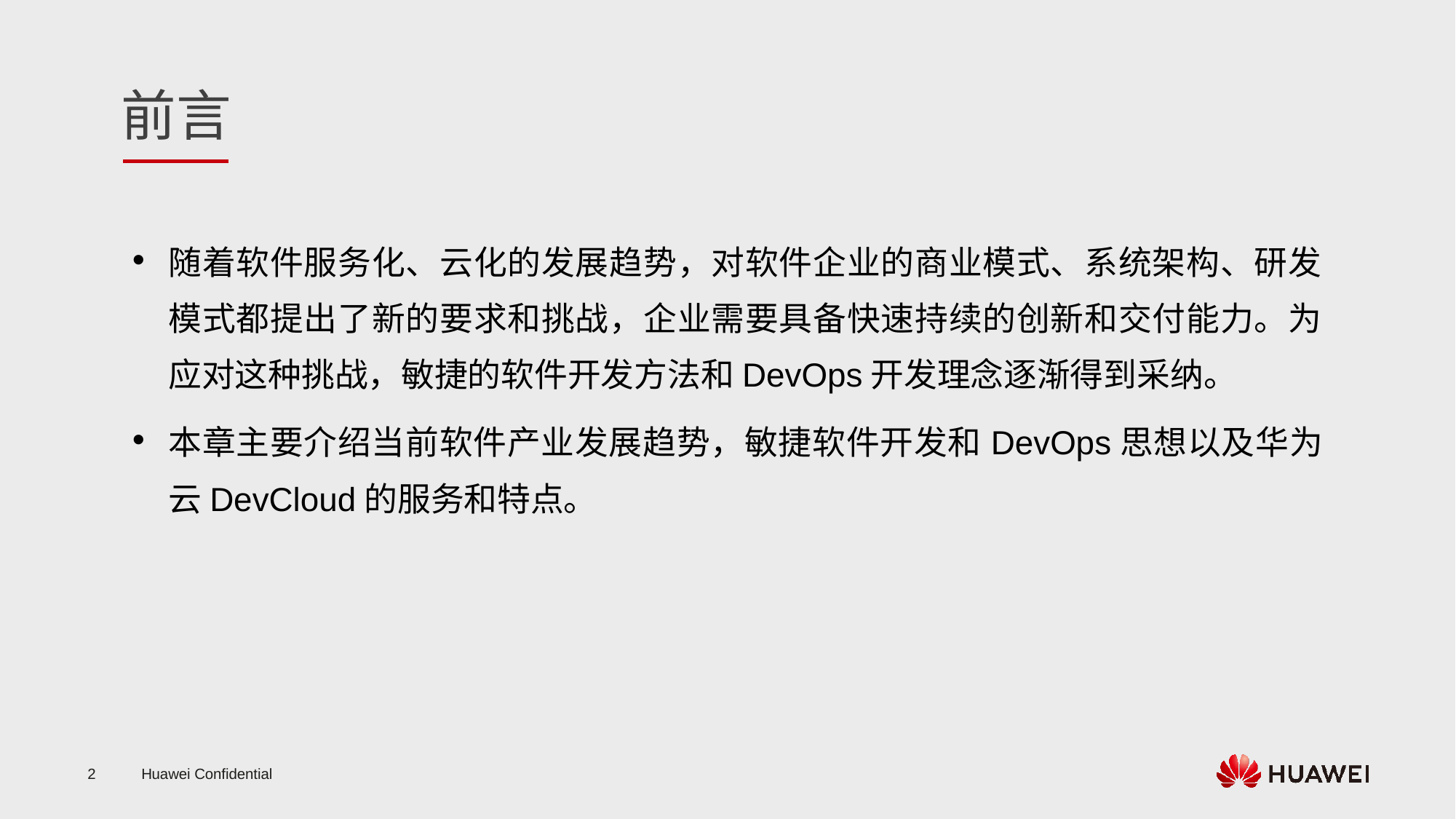

随着软件服务化、云化的发展趋势，对软件企业的商业模式、系统架构、研发模式都提出了新的要求和挑战，企业需要具备快速持续的创新和交付能力。为应对这种挑战，敏捷的软件开发方法和DevOps开发理念逐渐得到采纳。
本章主要介绍当前软件产业发展趋势，敏捷软件开发和DevOps思想以及华为云DevCloud的服务和特点。